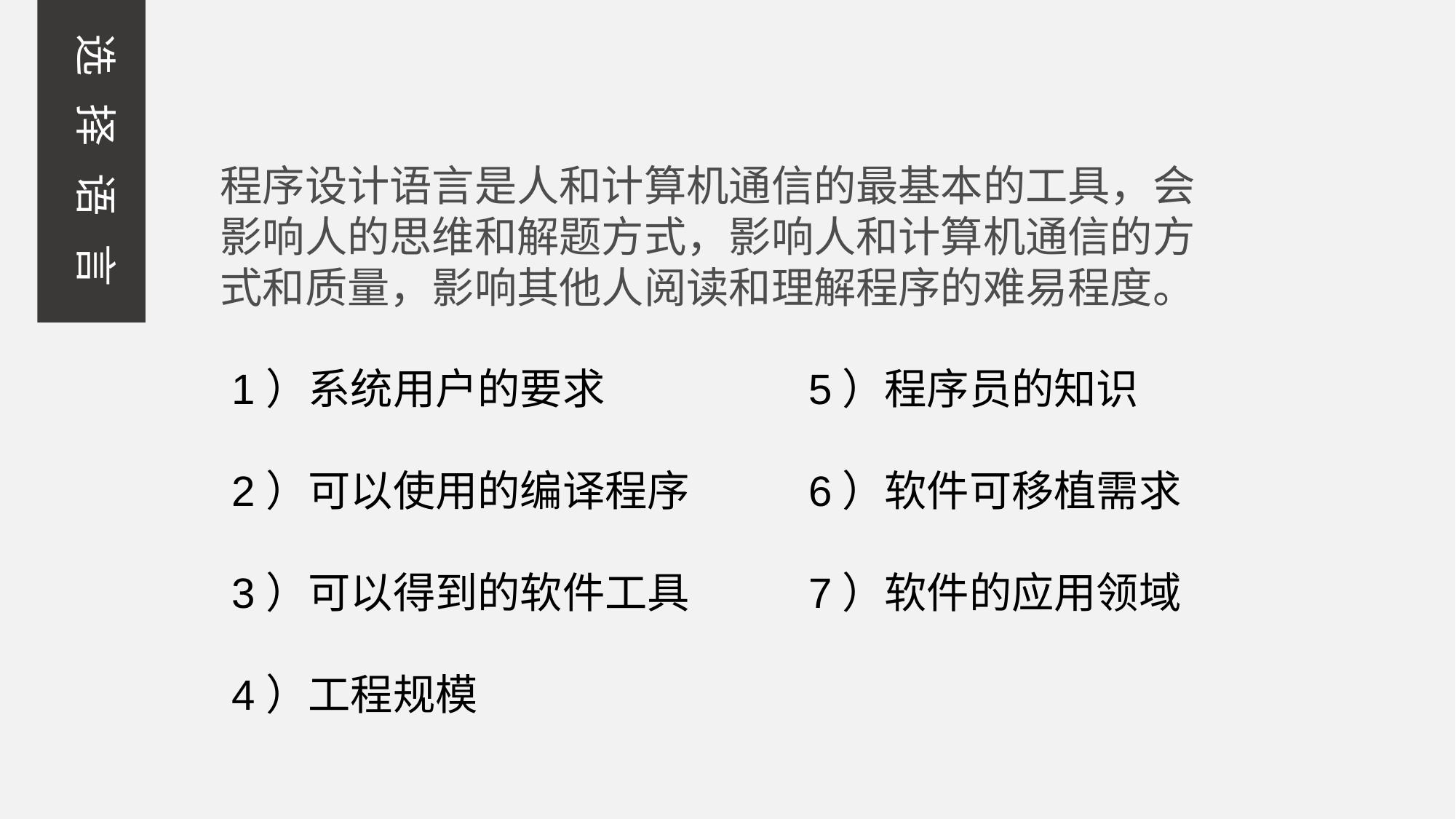

选 择 语 言
程序设计语言是人和计算机通信的最基本的工具，会影响人的思维和解题方式，影响人和计算机通信的方式和质量，影响其他人阅读和理解程序的难易程度。
1）系统用户的要求

2）可以使用的编译程序

3）可以得到的软件工具

4）工程规模
5）程序员的知识

6）软件可移植需求

7）软件的应用领域